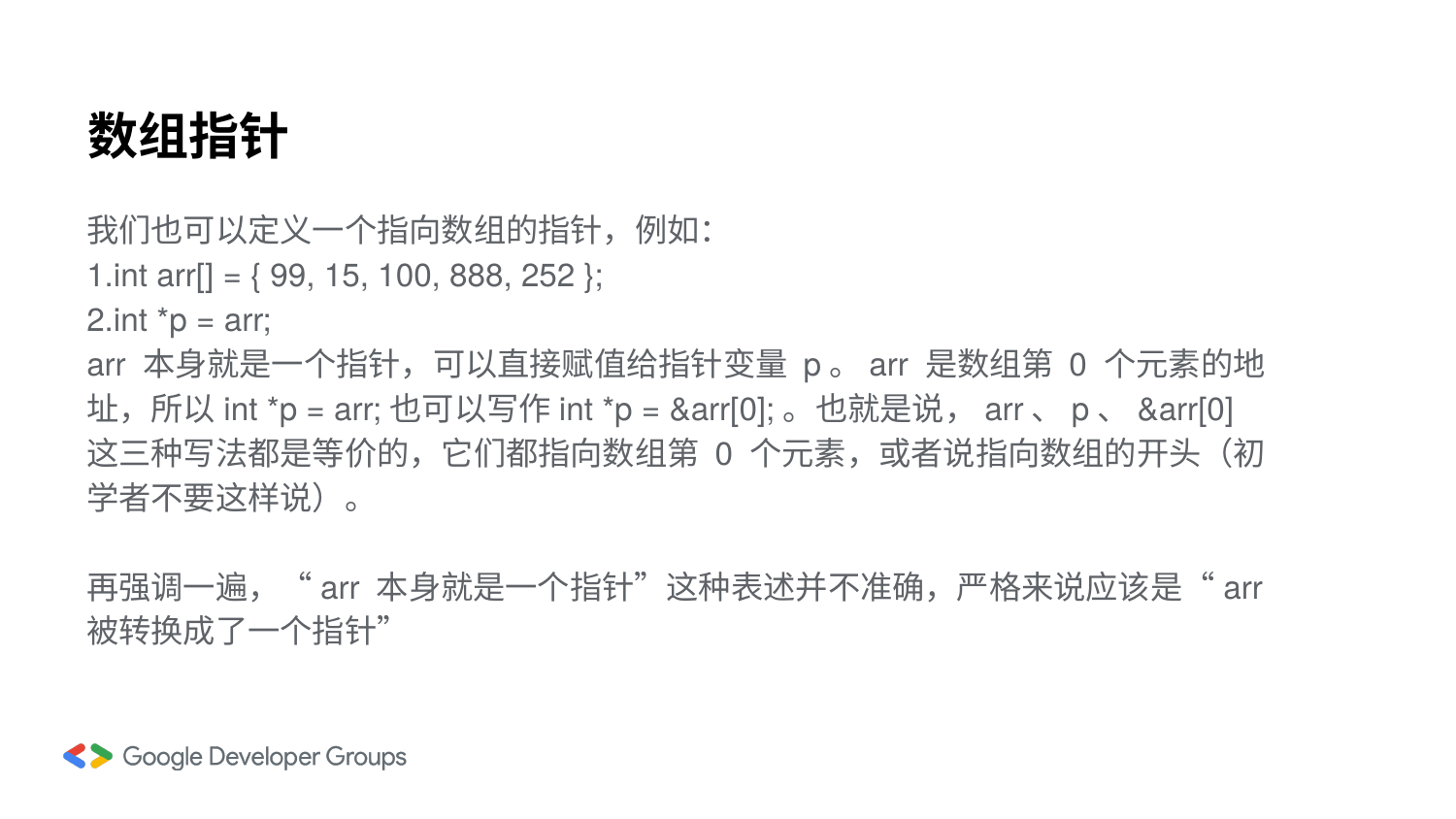

# 数组指针
我们也可以定义一个指向数组的指针，例如：
1.int arr[] = { 99, 15, 100, 888, 252 };
2.int *p = arr;
arr 本身就是一个指针，可以直接赋值给指针变量 p。arr 是数组第 0 个元素的地址，所以int *p = arr;也可以写作int *p = &arr[0];。也就是说，arr、p、&arr[0] 这三种写法都是等价的，它们都指向数组第 0 个元素，或者说指向数组的开头（初学者不要这样说）。

再强调一遍，“arr 本身就是一个指针”这种表述并不准确，严格来说应该是“arr 被转换成了一个指针”